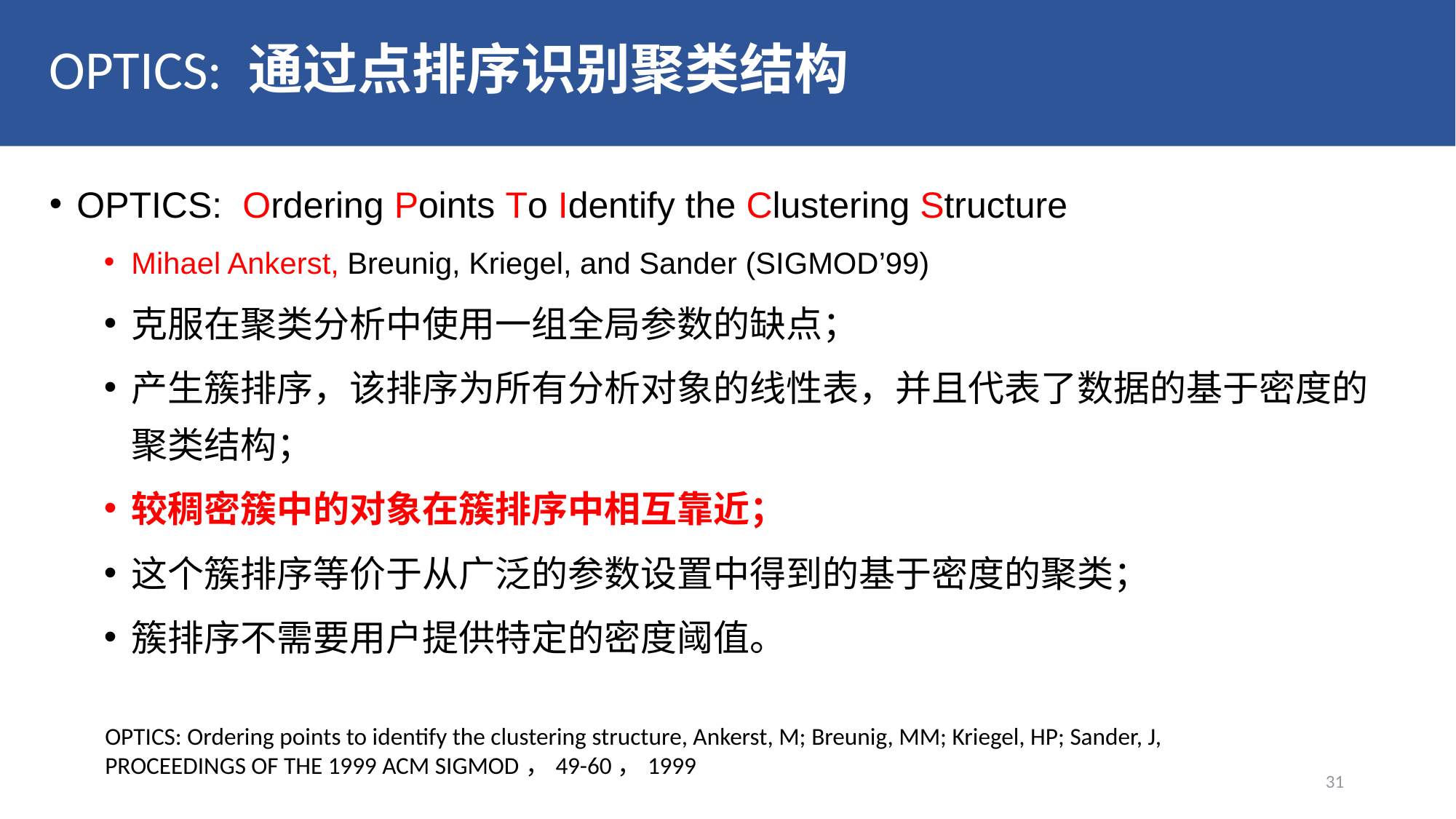

# OPTICS: 通过点排序识别聚类结构
OPTICS:  Ordering Points To Identify the Clustering Structure
Mihael Ankerst, Breunig, Kriegel, and Sander (SIGMOD’99)
克服在聚类分析中使用一组全局参数的缺点；
产生簇排序，该排序为所有分析对象的线性表，并且代表了数据的基于密度的聚类结构；
较稠密簇中的对象在簇排序中相互靠近；
这个簇排序等价于从广泛的参数设置中得到的基于密度的聚类；
簇排序不需要用户提供特定的密度阈值。
OPTICS: Ordering points to identify the clustering structure, Ankerst, M; Breunig, MM; Kriegel, HP; Sander, J, PROCEEDINGS OF THE 1999 ACM SIGMOD，49-60，1999
人工智能学院           数据挖掘                课程团队
31